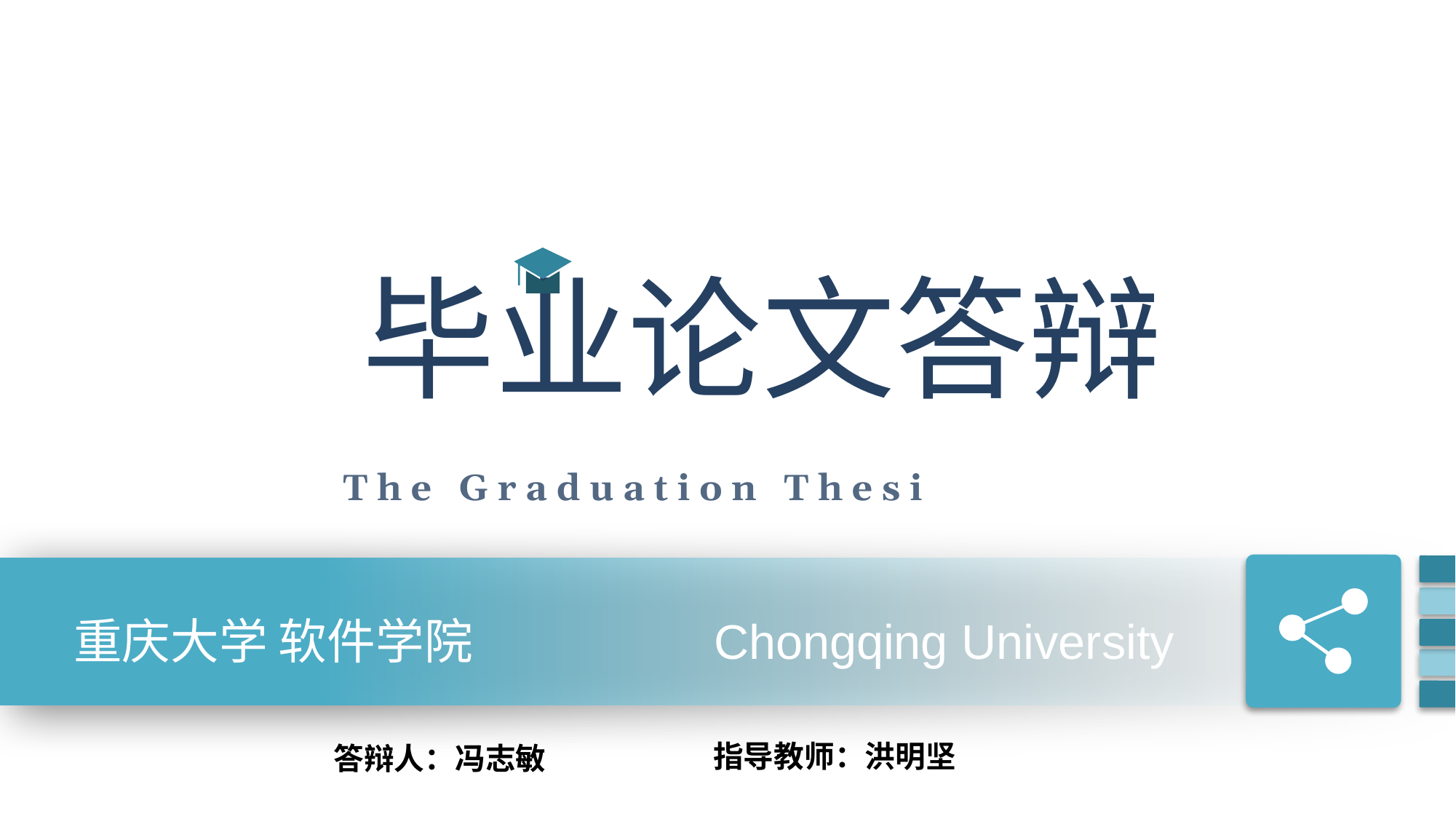

毕业论文答辩
The Graduation Thesis Defense

重庆大学 软件学院                     Chongqing University

   指导教师：洪明坚
答辩人：冯志敏